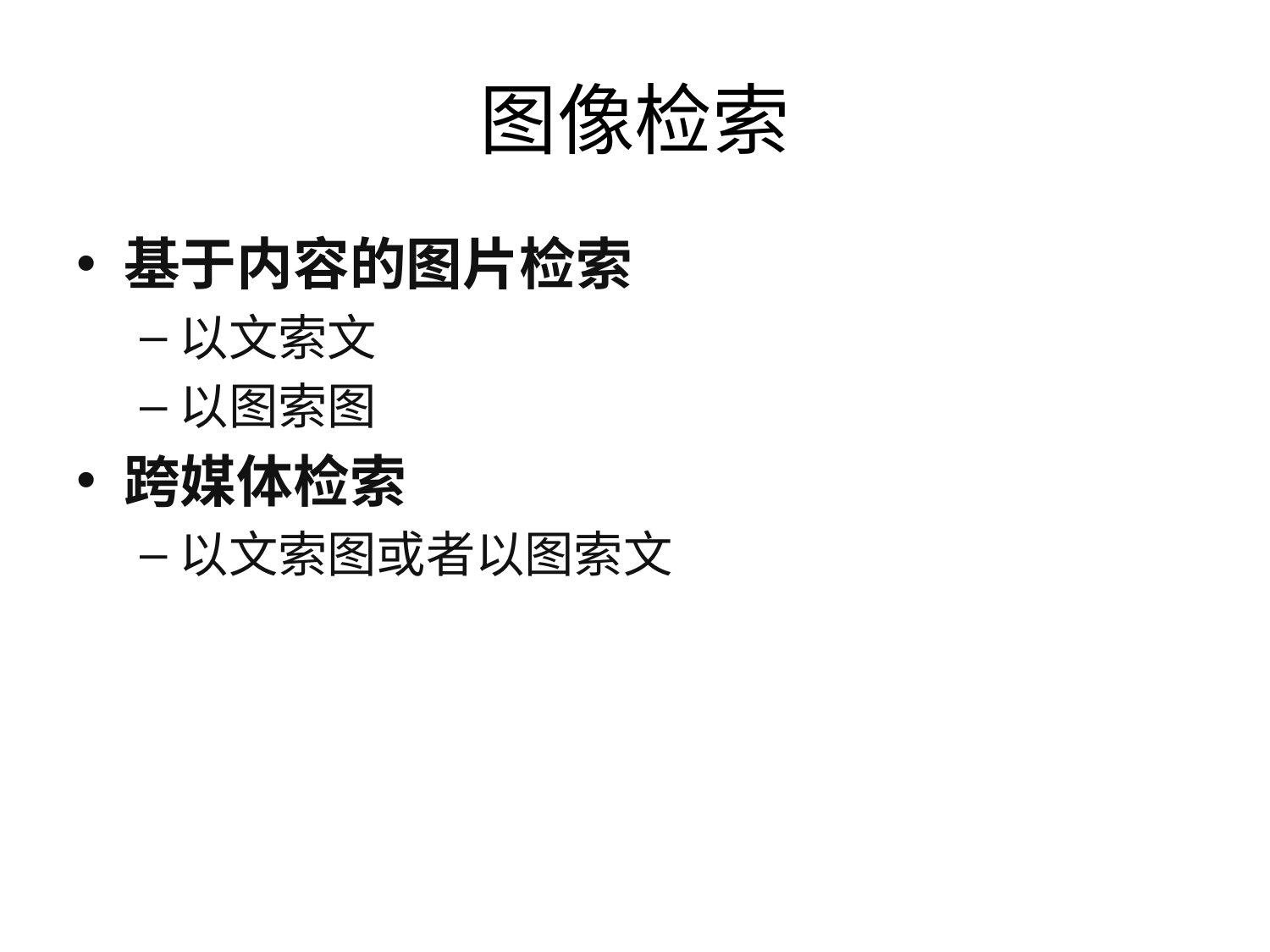

# 图像检索
基于内容的图片检索
以文索文
以图索图
跨媒体检索
以文索图或者以图索文